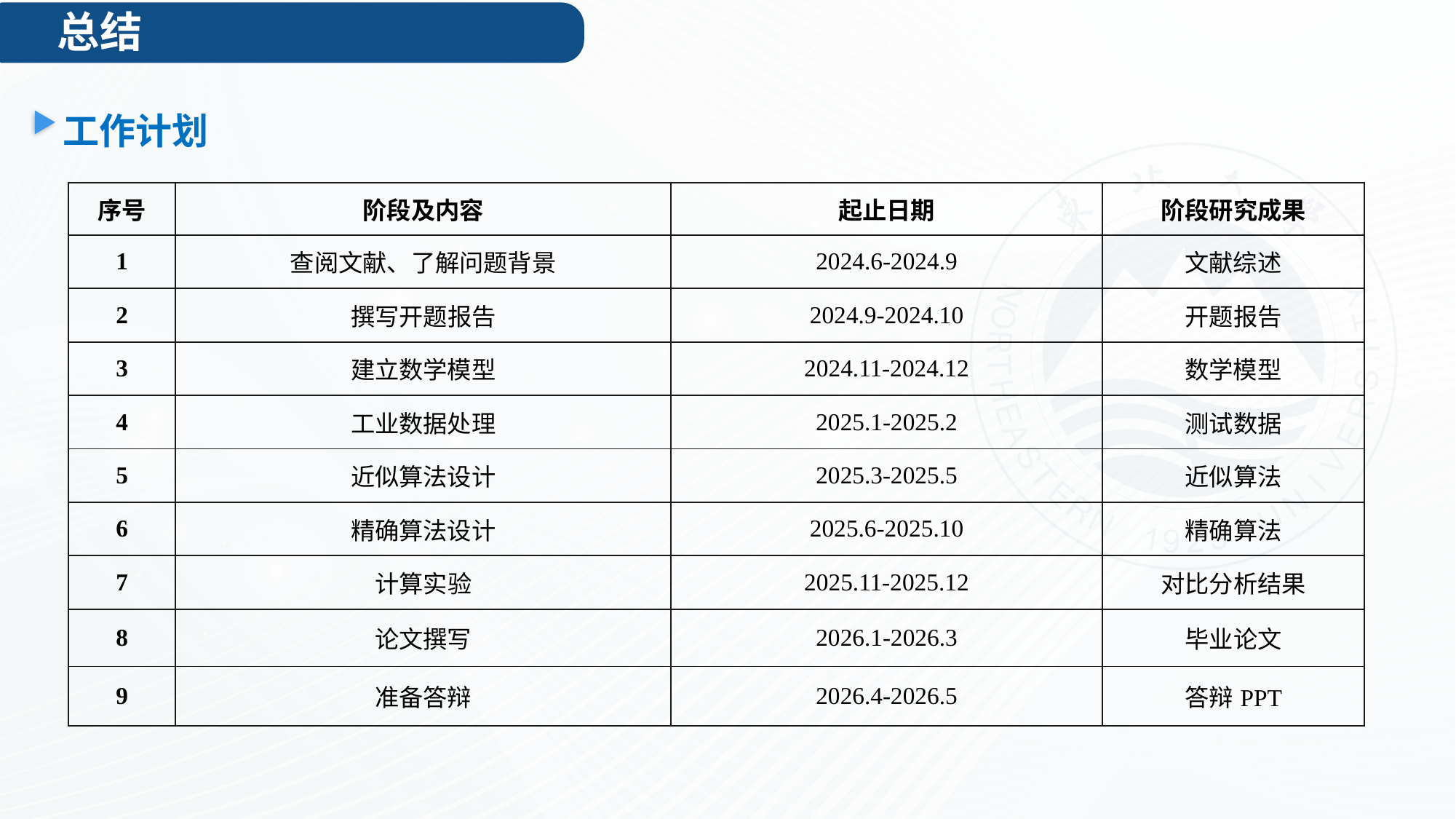

总结
工作计划

| 序号 | 阶段及内容 | 起止日期 | 阶段研究成果 |
| --- | --- | --- | --- |
| 1 | 查阅文献、了解问题背景 | 2024.6-2024.9 | 文献综述 |
| 2 | 撰写开题报告 | 2024.9-2024.10 | 开题报告 |
| 3 | 建立数学模型 | 2024.11-2024.12 | 数学模型 |
| 4 | 工业数据处理 | 2025.1-2025.2 | 测试数据 |
| 5 | 近似算法设计 | 2025.3-2025.5 | 近似算法 |
| 6 | 精确算法设计 | 2025.6-2025.10 | 精确算法 |
| 7 | 计算实验 | 2025.11-2025.12 | 对比分析结果 |
| 8 | 论文撰写 | 2026.1-2026.3 | 毕业论文 |
| 9 | 准备答辩 | 2026.4-2026.5 | 答辩PPT |